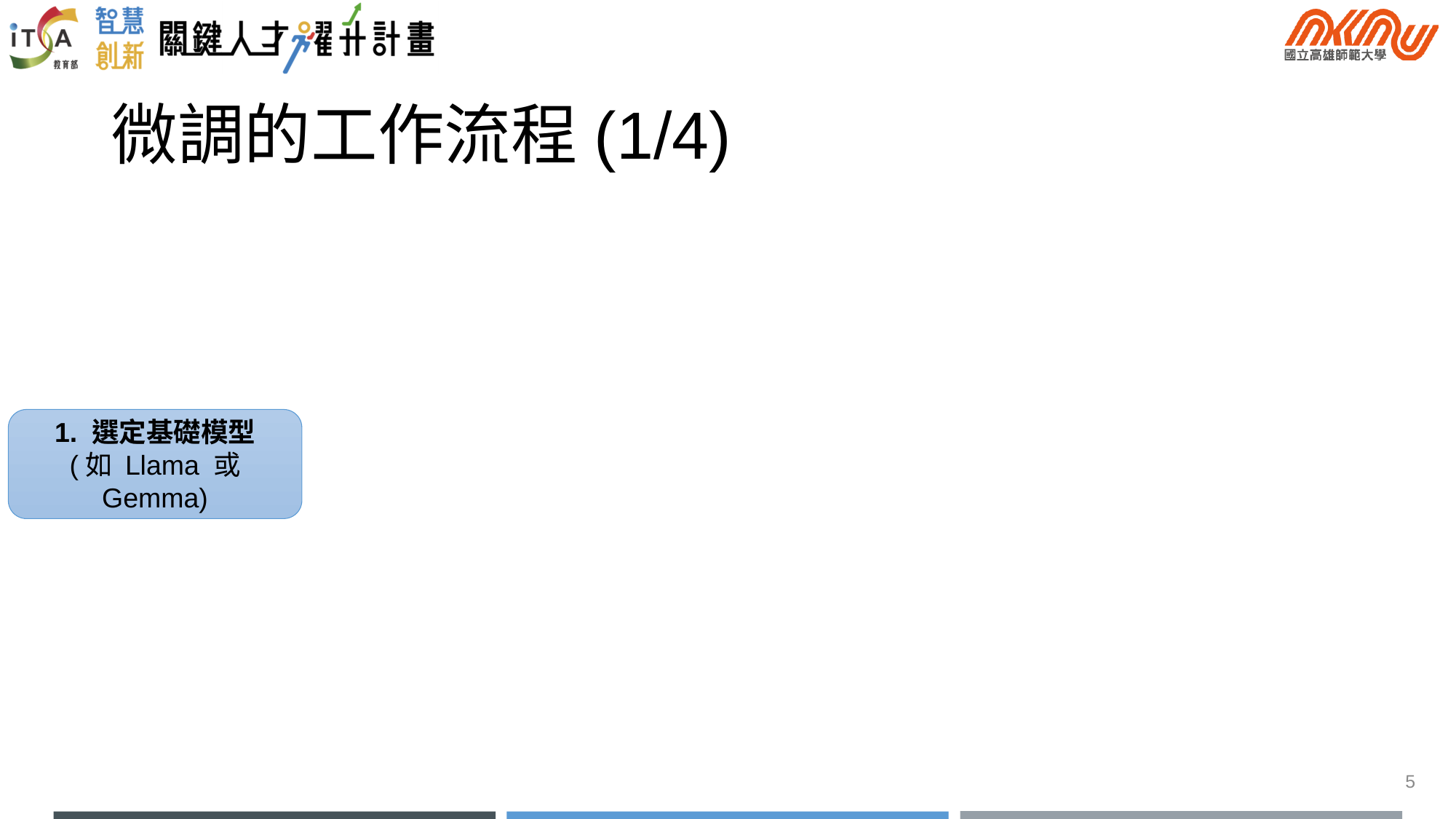

# 微調的工作流程(1/4)
1. 選定基礎模型
(如 Llama 或 Gemma)
5